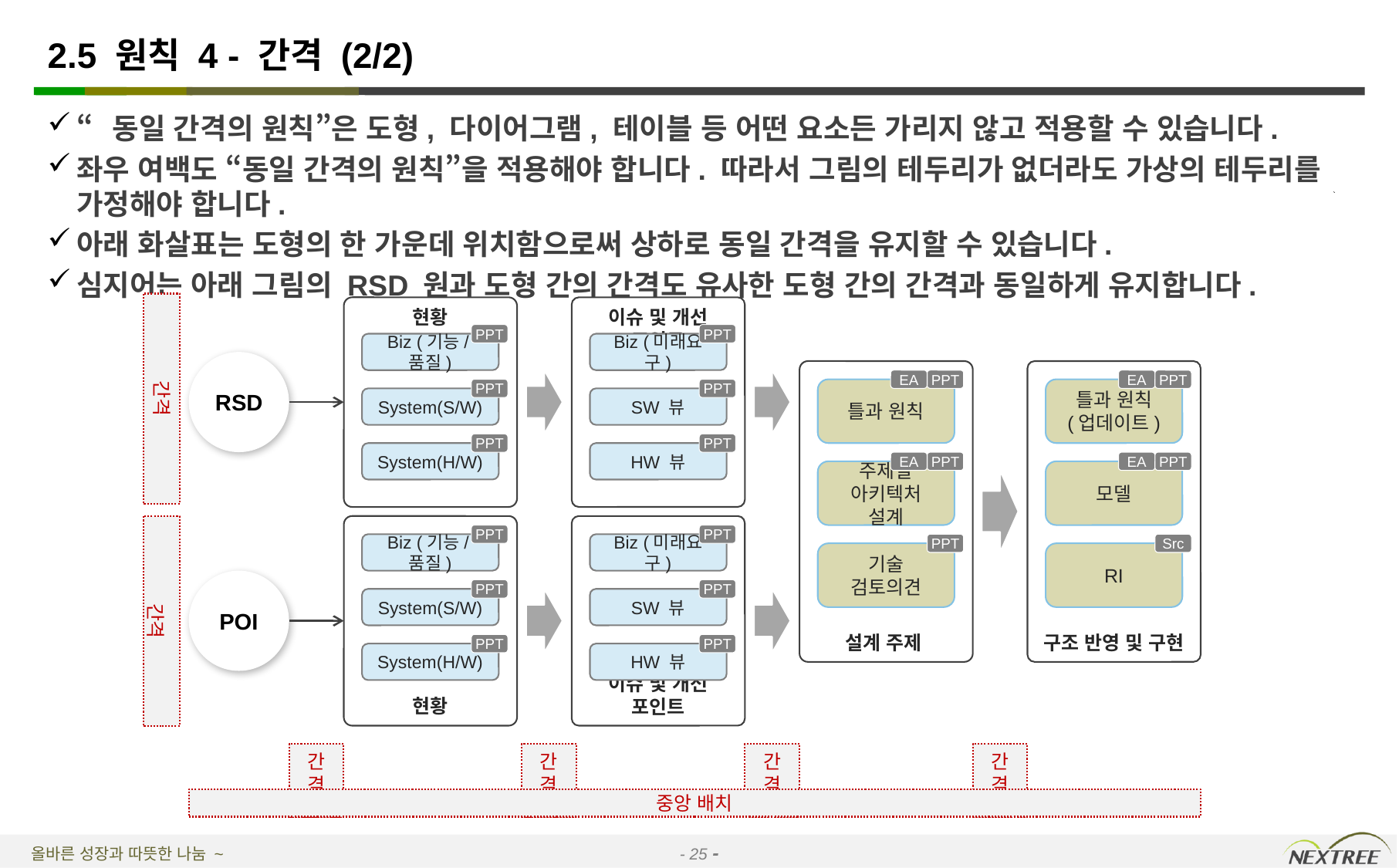

# 2.5 원칙 4 - 간격 (2/2)
“동일 간격의 원칙”은 도형, 다이어그램, 테이블 등 어떤 요소든 가리지 않고 적용할 수 있습니다.
좌우 여백도 “동일 간격의 원칙”을 적용해야 합니다. 따라서 그림의 테두리가 없더라도 가상의 테두리를 가정해야 합니다.
아래 화살표는 도형의 한 가운데 위치함으로써 상하로 동일 간격을 유지할 수 있습니다.
심지어는 아래 그림의 RSD 원과 도형 간의 간격도 유사한 도형 간의 간격과 동일하게 유지합니다.
간격
현황
이슈 및 개선 포인트
PPT
PPT
Biz (기능/품질)
Biz (미래요구)
RSD
설계 주제
구조 반영 및 구현

EA
PPT
EA
PPT
PPT
PPT
틀과 원칙
틀과 원칙 (업데이트)
System(S/W)
SW 뷰
PPT
PPT
System(H/W)
HW 뷰
EA
PPT
EA
PPT
주제별 아키텍처 설계
모델

간격
현황
이슈 및 개선 포인트
PPT
PPT
Biz (기능/품질)
Biz (미래요구)
PPT
Src
기술 검토의견
RI
POI
PPT
PPT
System(S/W)

SW 뷰

PPT
PPT
System(H/W)
HW 뷰
간격
간격
간격
간격
중앙 배치